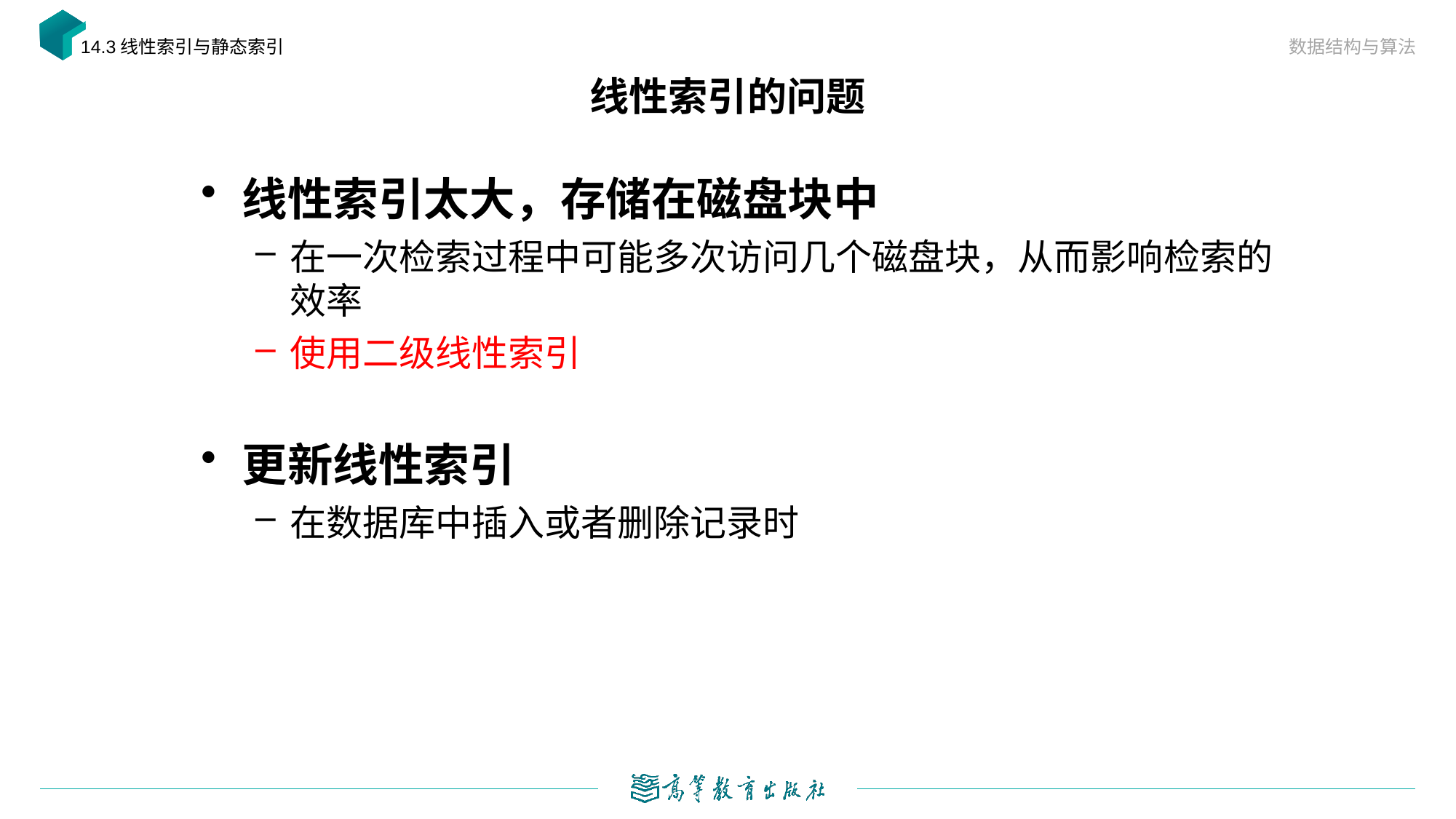

数据结构与算法
14.3线性索引与静态索引
# 线性索引的问题
线性索引太大，存储在磁盘块中
在一次检索过程中可能多次访问几个磁盘块，从而影响检索的效率
使用二级线性索引

更新线性索引
在数据库中插入或者删除记录时